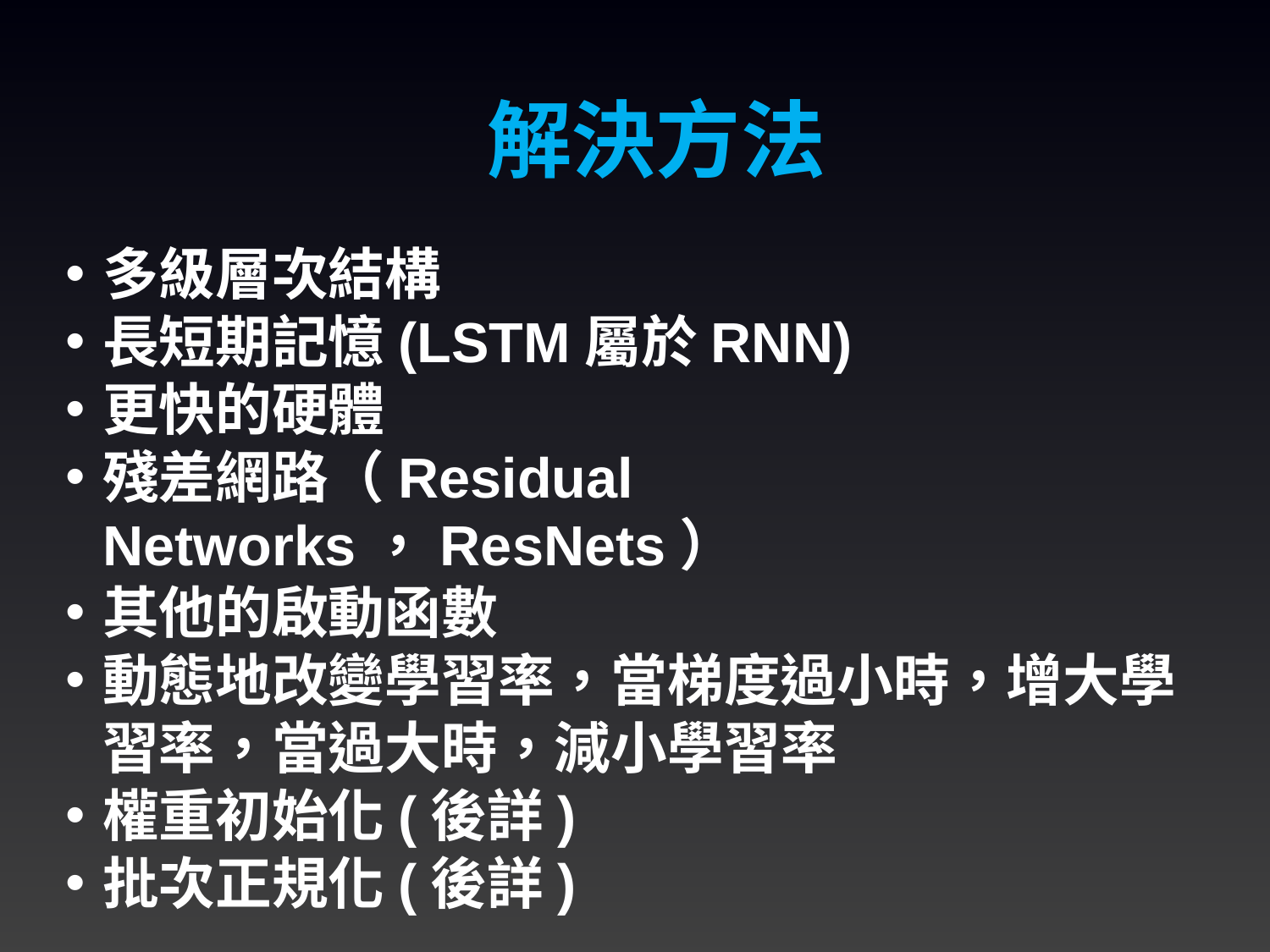

解決方法
多級層次結構
長短期記憶(LSTM屬於RNN)
更快的硬體
殘差網路（Residual Networks，ResNets）
其他的啟動函數
動態地改變學習率，當梯度過小時，增大學習率，當過大時，減小學習率
權重初始化(後詳)
批次正規化(後詳)